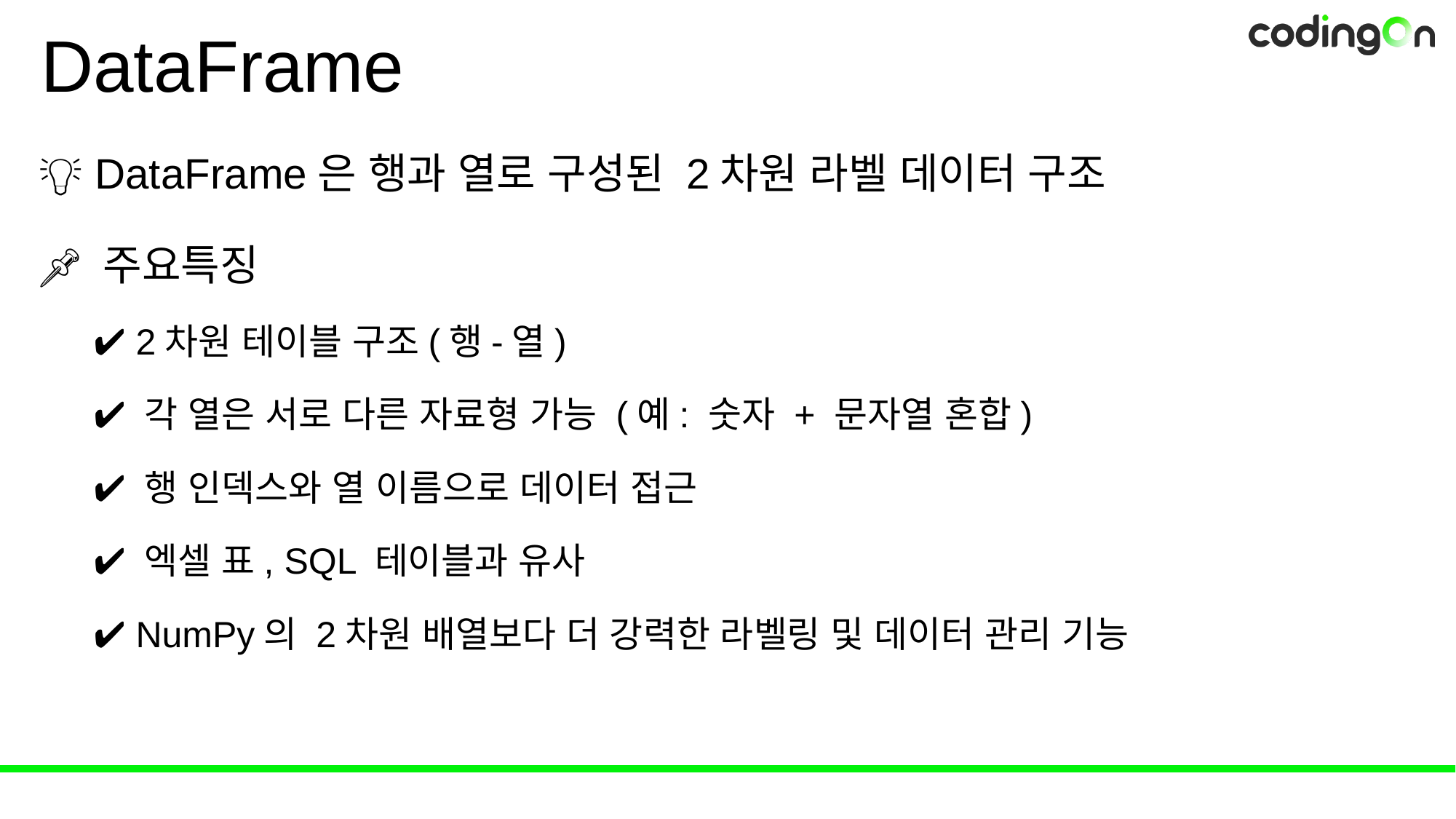

# DataFrame
💡 DataFrame은 행과 열로 구성된 2차원 라벨 데이터 구조
📌 주요특징
✔️ 2차원 테이블 구조(행-열)
✔️ 각 열은 서로 다른 자료형 가능 (예: 숫자 + 문자열 혼합)
✔️ 행 인덱스와 열 이름으로 데이터 접근
✔️ 엑셀 표, SQL 테이블과 유사
✔️ NumPy의 2차원 배열보다 더 강력한 라벨링 및 데이터 관리 기능